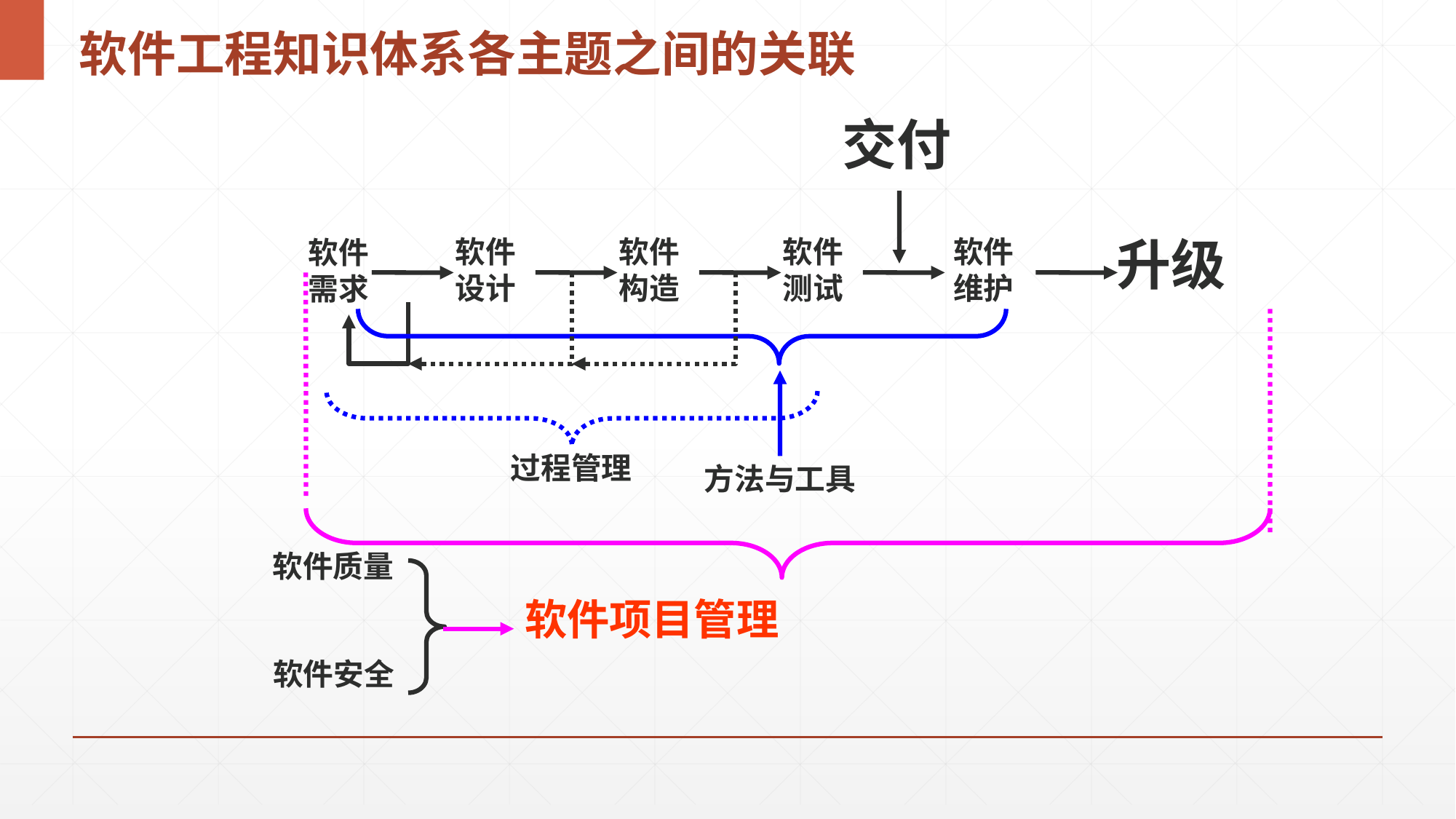

# 软件工程知识体系各主题之间的关联

交付

升级
软件设计
软件构造
软件测试
软件维护
软件需求

过程管理
方法与工具
软件质量

软件项目管理

软件安全